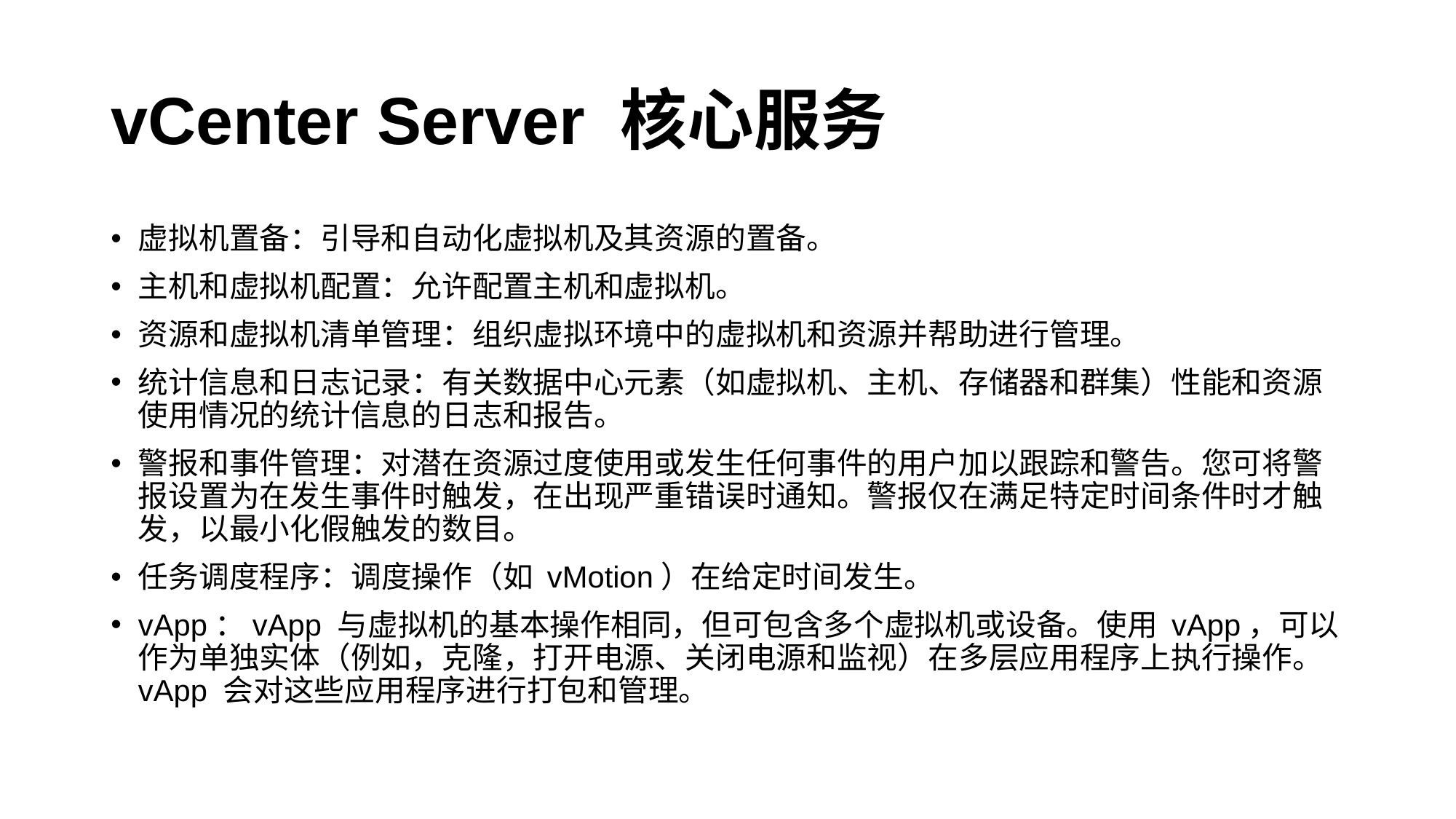

# vCenter Server 核心服务
虚拟机置备：引导和自动化虚拟机及其资源的置备。
主机和虚拟机配置：允许配置主机和虚拟机。
资源和虚拟机清单管理：组织虚拟环境中的虚拟机和资源并帮助进行管理。
统计信息和日志记录：有关数据中心元素（如虚拟机、主机、存储器和群集）性能和资源使用情况的统计信息的日志和报告。
警报和事件管理：对潜在资源过度使用或发生任何事件的用户加以跟踪和警告。您可将警报设置为在发生事件时触发，在出现严重错误时通知。警报仅在满足特定时间条件时才触发，以最小化假触发的数目。
任务调度程序：调度操作（如 vMotion）在给定时间发生。
vApp：vApp 与虚拟机的基本操作相同，但可包含多个虚拟机或设备。使用 vApp，可以作为单独实体（例如，克隆，打开电源、关闭电源和监视）在多层应用程序上执行操作。vApp 会对这些应用程序进行打包和管理。